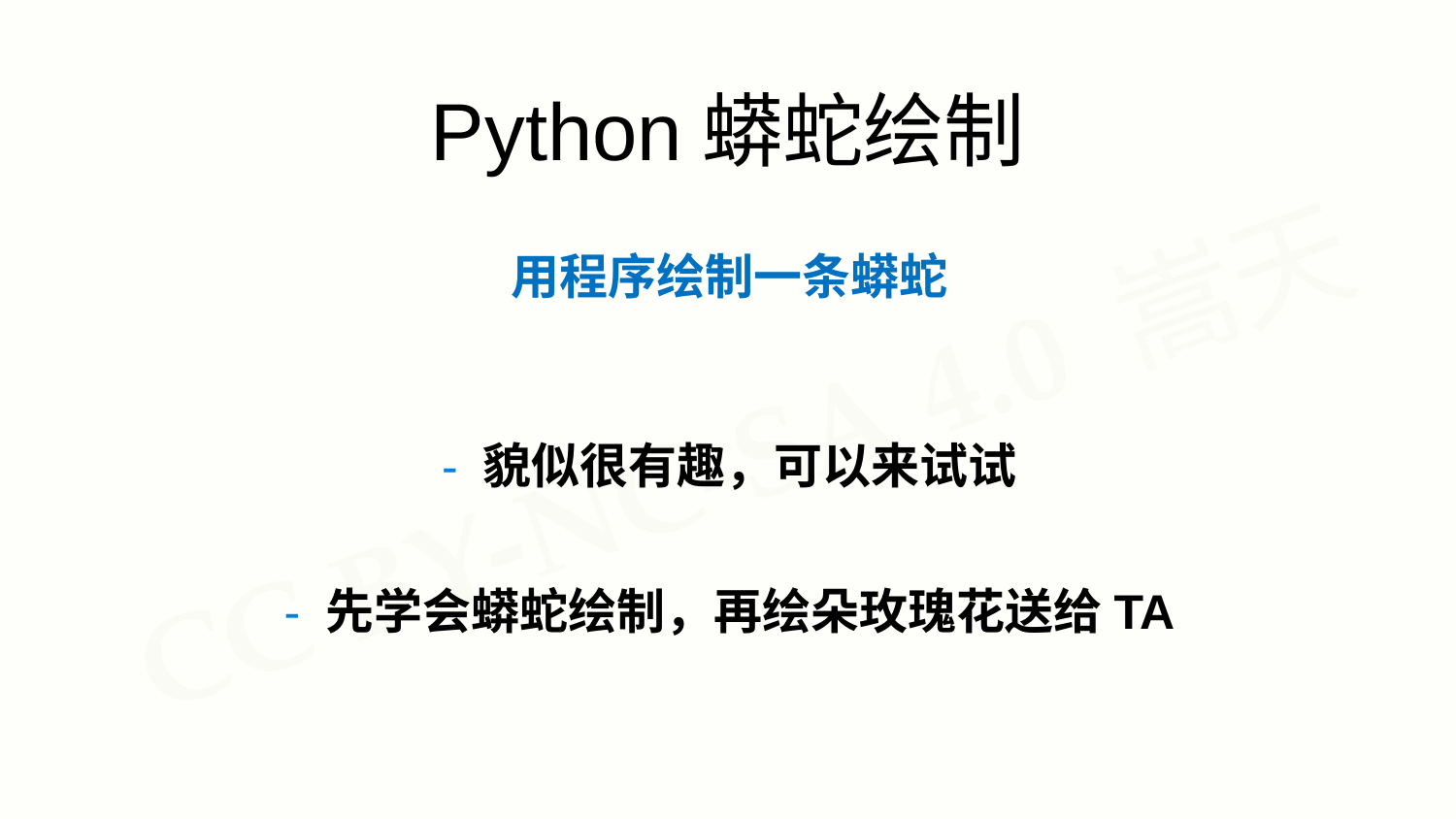

Python蟒蛇绘制
用程序绘制一条蟒蛇
- 貌似很有趣，可以来试试
- 先学会蟒蛇绘制，再绘朵玫瑰花送给TA